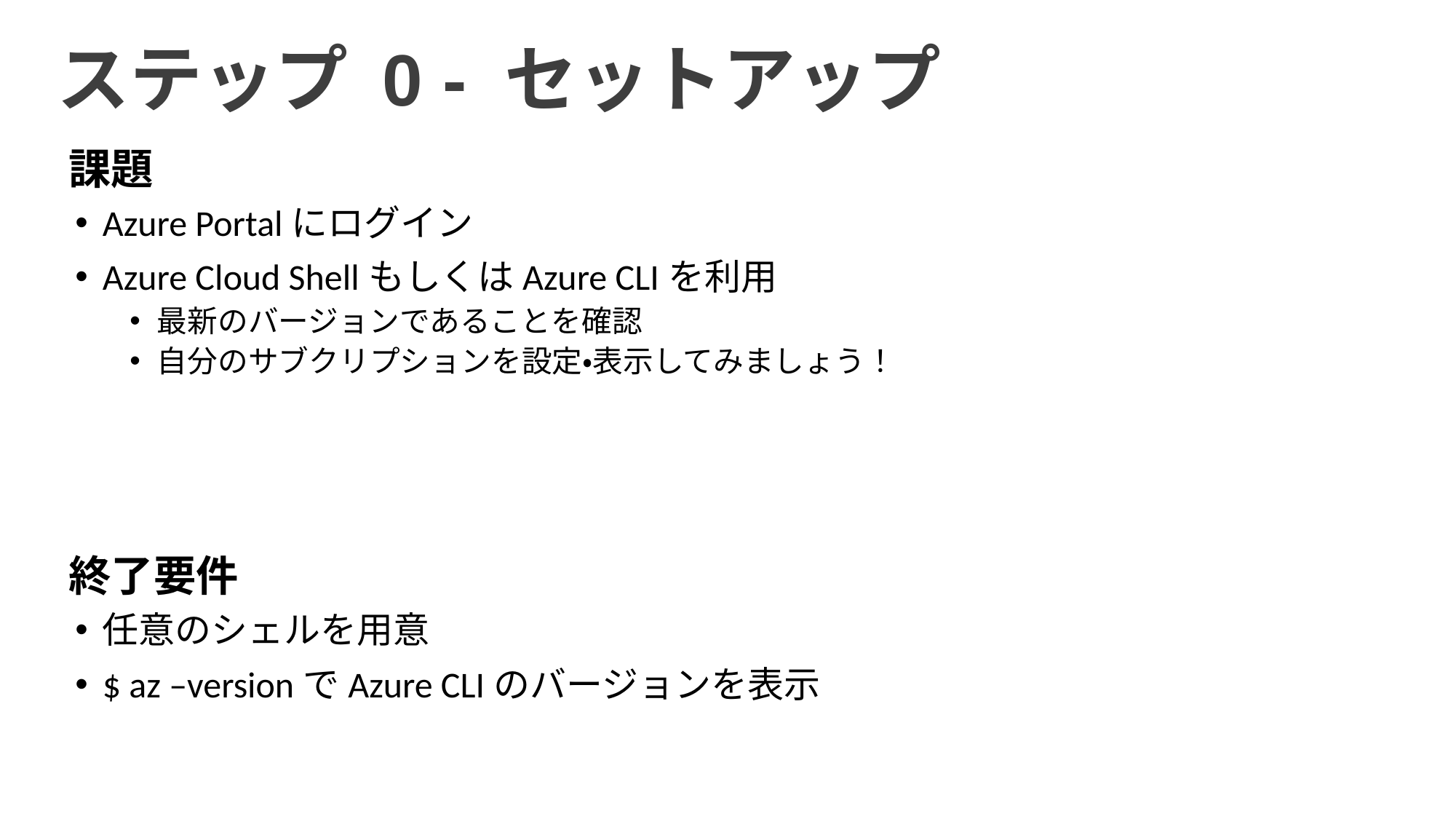

ステップ 0 - セットアップ
課題
Azure Portalにログイン
Azure Cloud ShellもしくはAzure CLIを利用
最新のバージョンであることを確認
自分のサブクリプションを設定・表示してみましょう！

終了要件
任意のシェルを用意
$ az –versionでAzure CLIのバージョンを表示